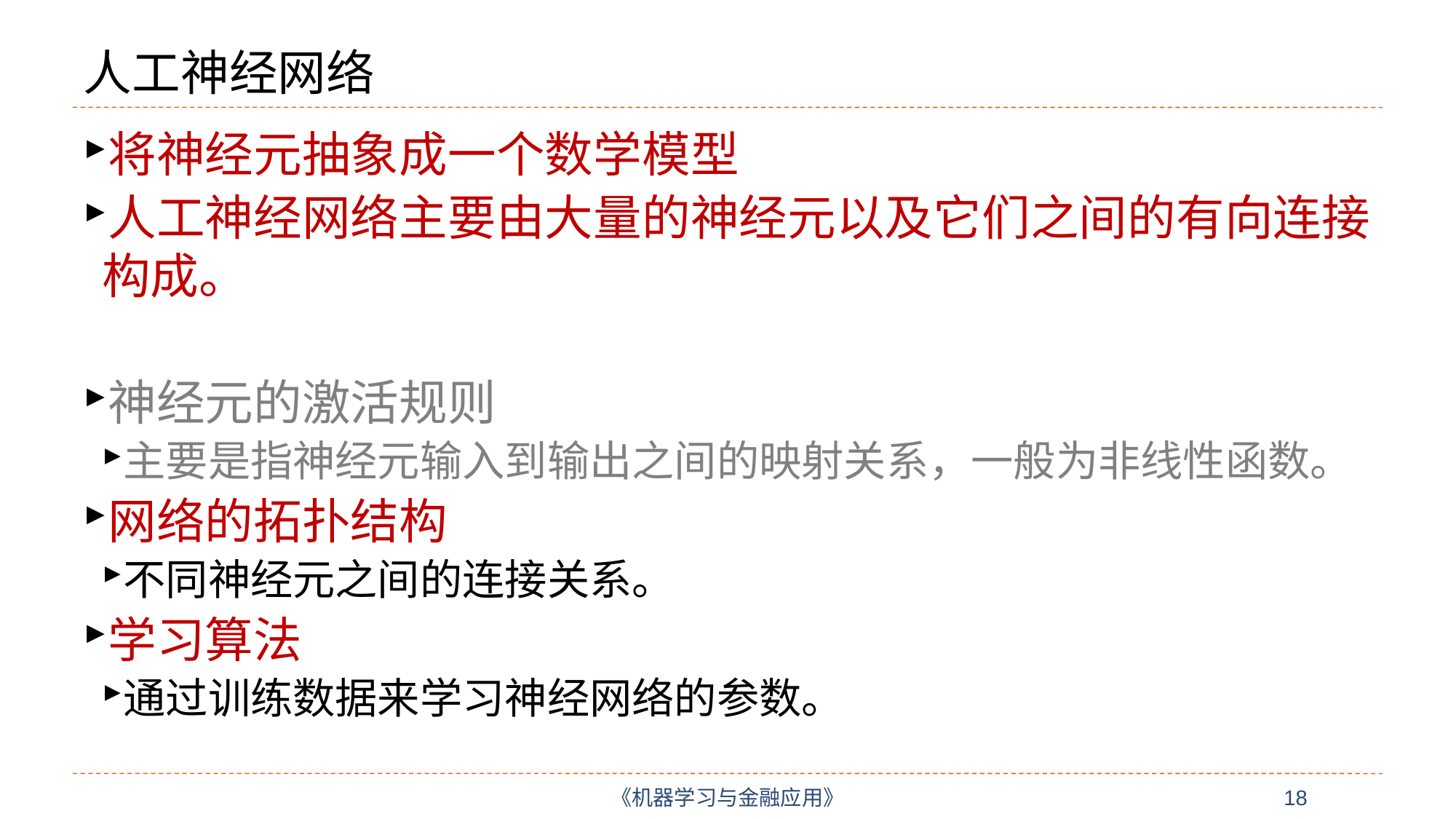

# 人工神经网络
将神经元抽象成一个数学模型
人工神经网络主要由大量的神经元以及它们之间的有向连接构成。

神经元的激活规则
主要是指神经元输入到输出之间的映射关系，一般为非线性函数。
网络的拓扑结构
不同神经元之间的连接关系。
学习算法
通过训练数据来学习神经网络的参数。